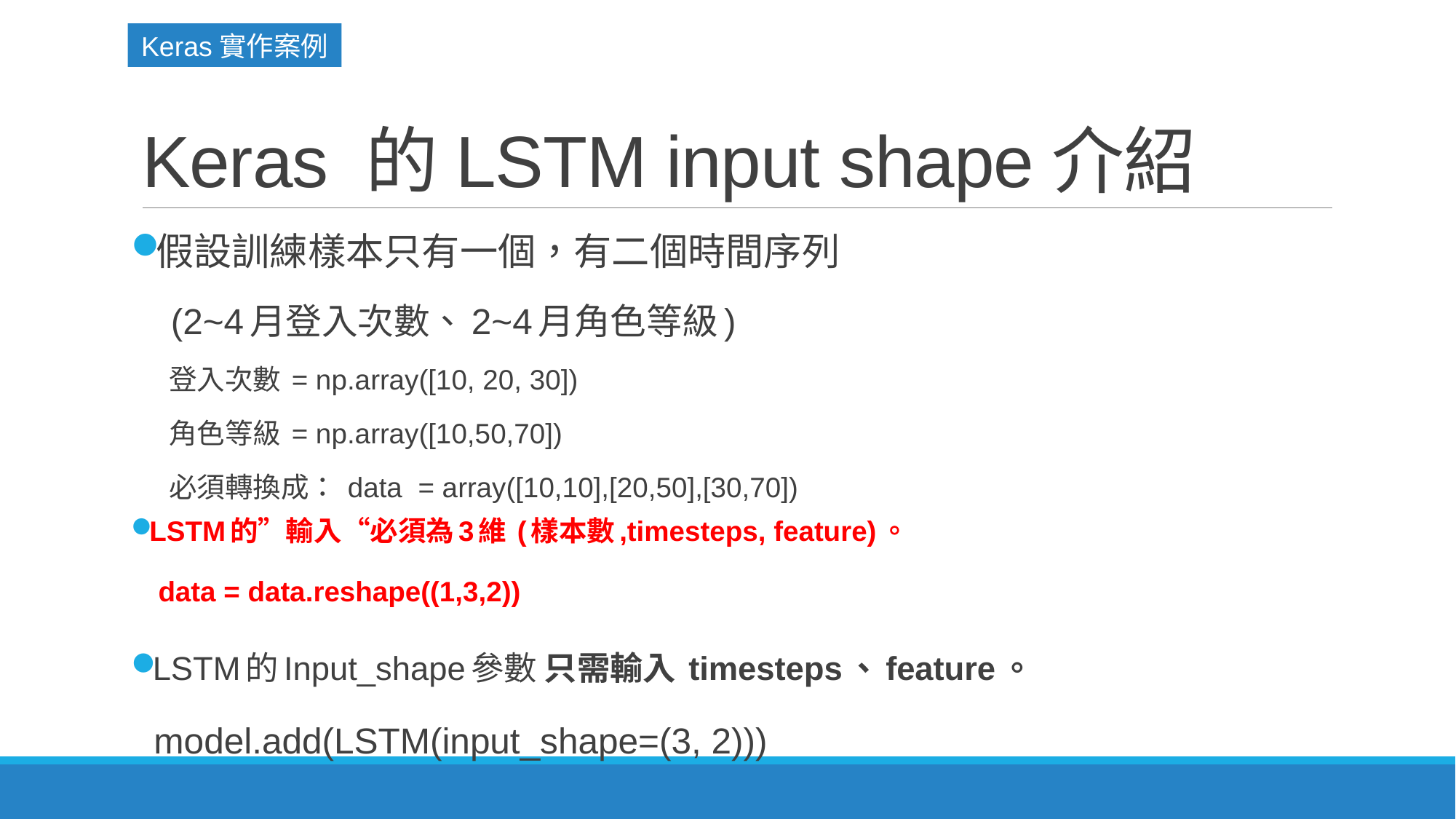

Keras實作案例
# Keras 的LSTM input shape介紹
假設訓練樣本只有一個，有二個時間序列
   (2~4月登入次數、2~4月角色等級)
   登入次數 = np.array([10, 20, 30])
   角色等級 = np.array([10,50,70])
   必須轉換成： data  = array([10,10],[20,50],[30,70])
LSTM的”輸入“必須為3維 (樣本數,timesteps, feature)。
  data = data.reshape((1,3,2))
LSTM的Input_shape參數 只需輸入 timesteps、feature。
 model.add(LSTM(input_shape=(3, 2)))